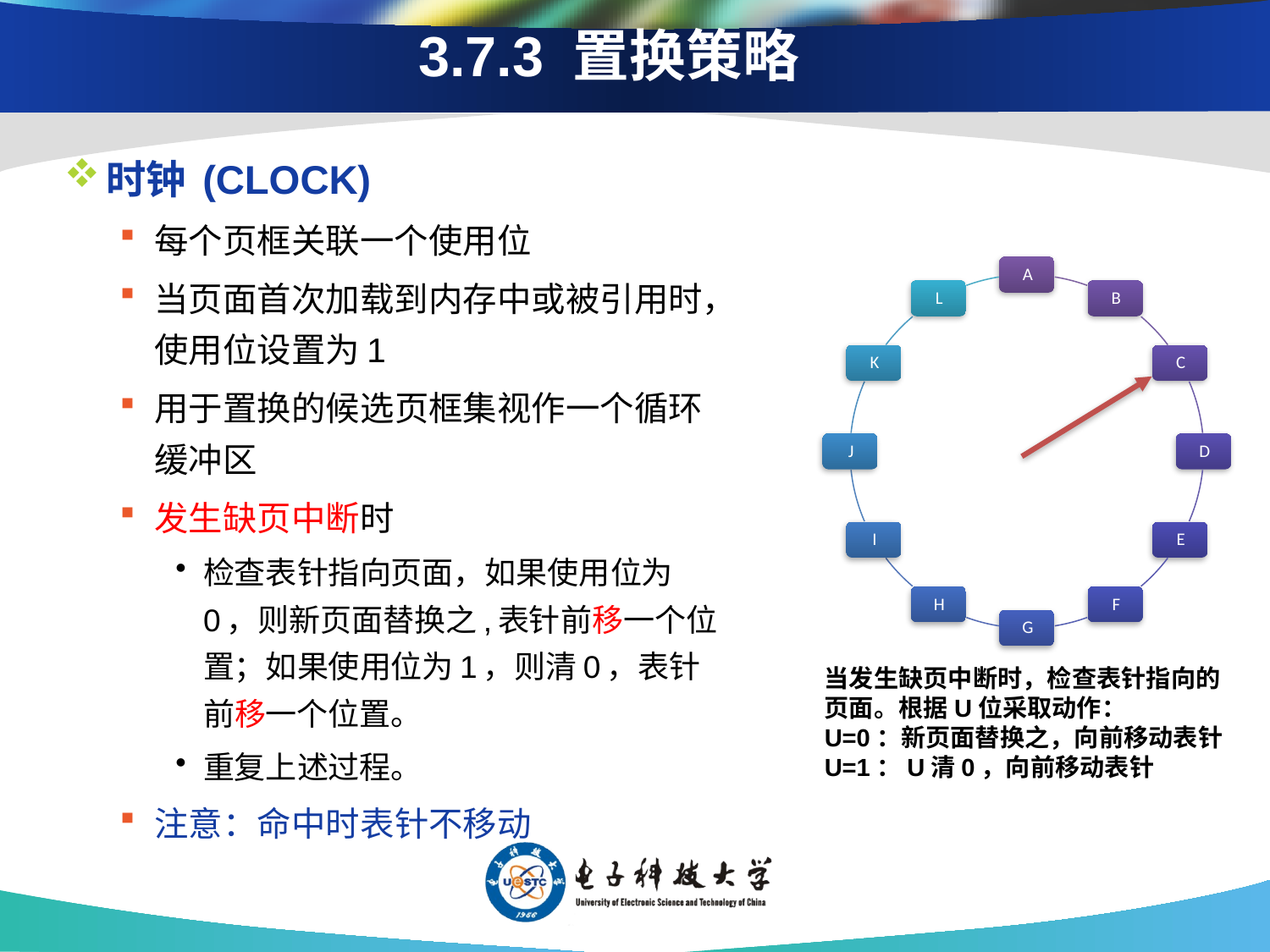

# 3.7.3 置换策略
时钟 (CLOCK)
每个页框关联一个使用位
当页面首次加载到内存中或被引用时，使用位设置为1
用于置换的候选页框集视作一个循环缓冲区
发生缺页中断时
检查表针指向页面，如果使用位为0，则新页面替换之,表针前移一个位置；如果使用位为1，则清0，表针前移一个位置。
重复上述过程。
注意：命中时表针不移动

A
B
C
D
E
F
G
H
I
J
K
L
当发生缺页中断时，检查表针指向的页面。根据U位采取动作：
U=0：新页面替换之，向前移动表针
U=1：U清0，向前移动表针